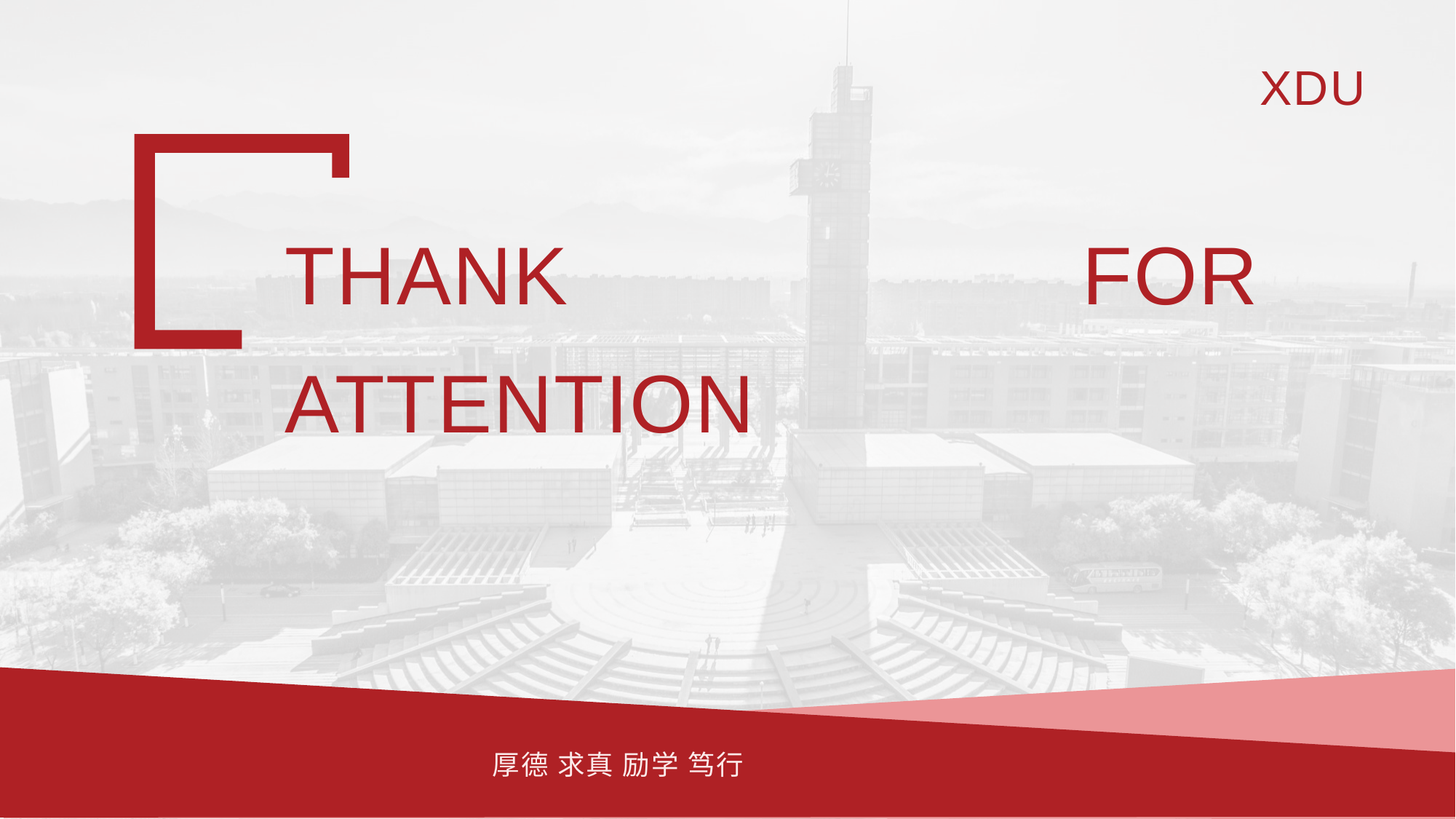

THANK FOR ATTENTION

厚德 求真 励学 笃行
2024/8/15
西安电子科技大学
102